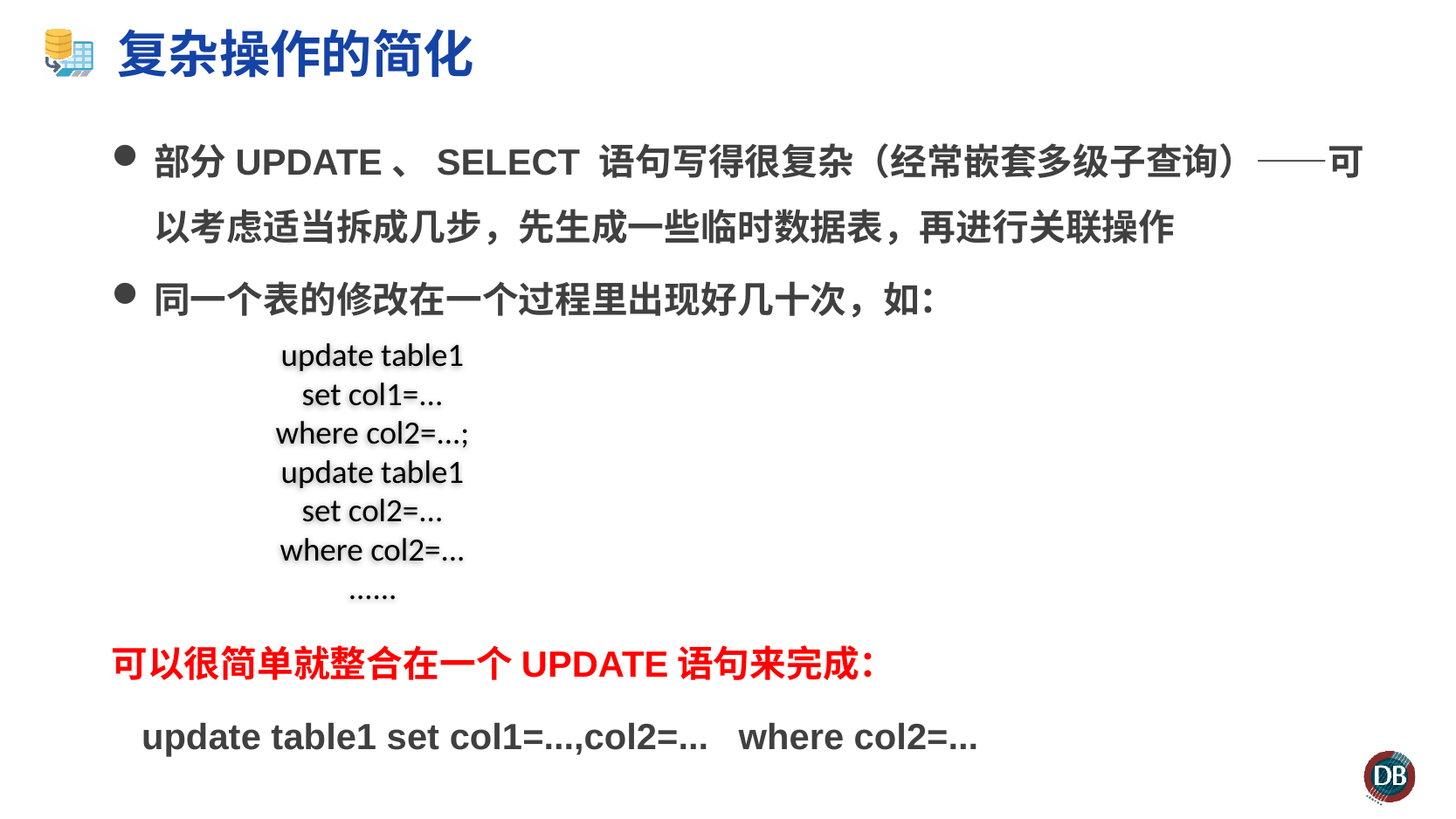

# 复杂操作的简化
部分UPDATE、SELECT 语句写得很复杂（经常嵌套多级子查询）——可以考虑适当拆成几步，先生成一些临时数据表，再进行关联操作
同一个表的修改在一个过程里出现好几十次，如：

可以很简单就整合在一个UPDATE语句来完成：
   update table1 set col1=...,col2=...   where col2=...
update table1
set col1=...
where col2=...;
update table1
set col2=...
where col2=...
......